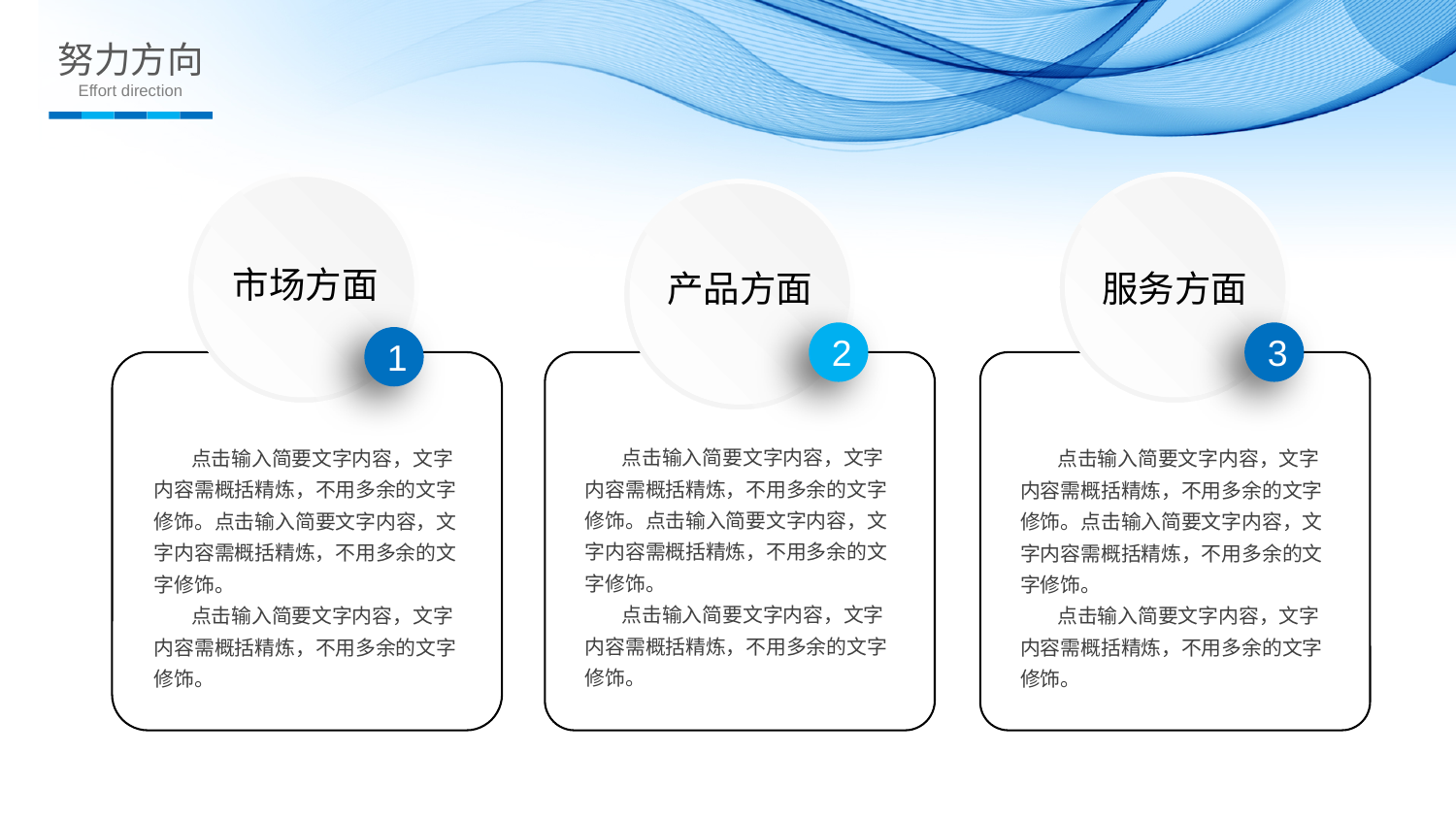

努力方向
Effort direction

市场方面
产品方面
服务方面
2
3
1

       点击输入简要文字内容，文字内容需概括精炼，不用多余的文字修饰。点击输入简要文字内容，文字内容需概括精炼，不用多余的文字修饰。
       点击输入简要文字内容，文字内容需概括精炼，不用多余的文字修饰。
       点击输入简要文字内容，文字内容需概括精炼，不用多余的文字修饰。点击输入简要文字内容，文字内容需概括精炼，不用多余的文字修饰。
       点击输入简要文字内容，文字内容需概括精炼，不用多余的文字修饰。
       点击输入简要文字内容，文字内容需概括精炼，不用多余的文字修饰。点击输入简要文字内容，文字内容需概括精炼，不用多余的文字修饰。
       点击输入简要文字内容，文字内容需概括精炼，不用多余的文字修饰。